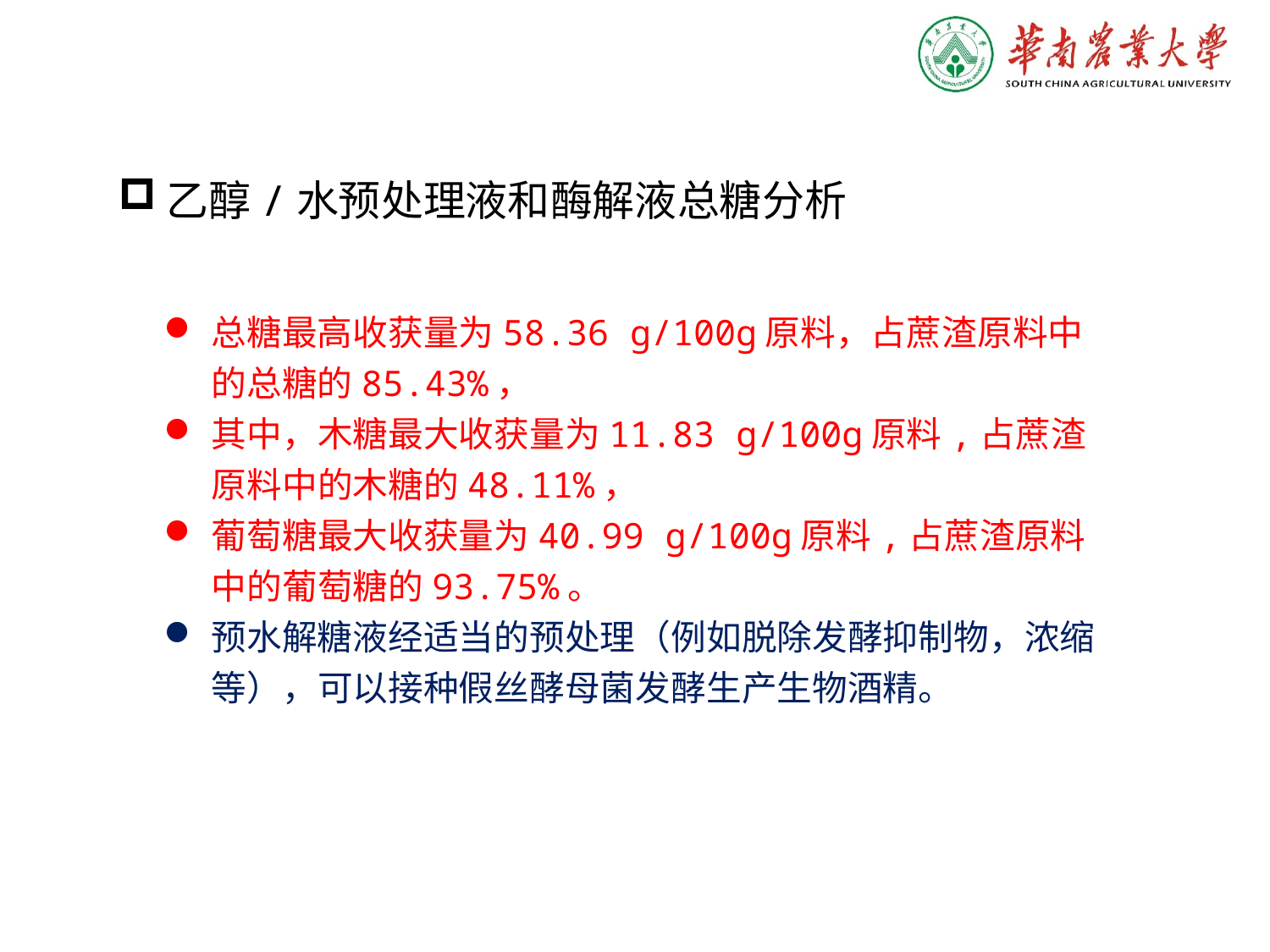

乙醇/水预处理液和酶解液总糖分析
总糖最高收获量为58.36 g/100g原料，占蔗渣原料中的总糖的85.43%，
其中，木糖最大收获量为11.83 g/100g原料,占蔗渣原料中的木糖的48.11%，
葡萄糖最大收获量为40.99 g/100g原料,占蔗渣原料中的葡萄糖的93.75%。
预水解糖液经适当的预处理（例如脱除发酵抑制物，浓缩等），可以接种假丝酵母菌发酵生产生物酒精。